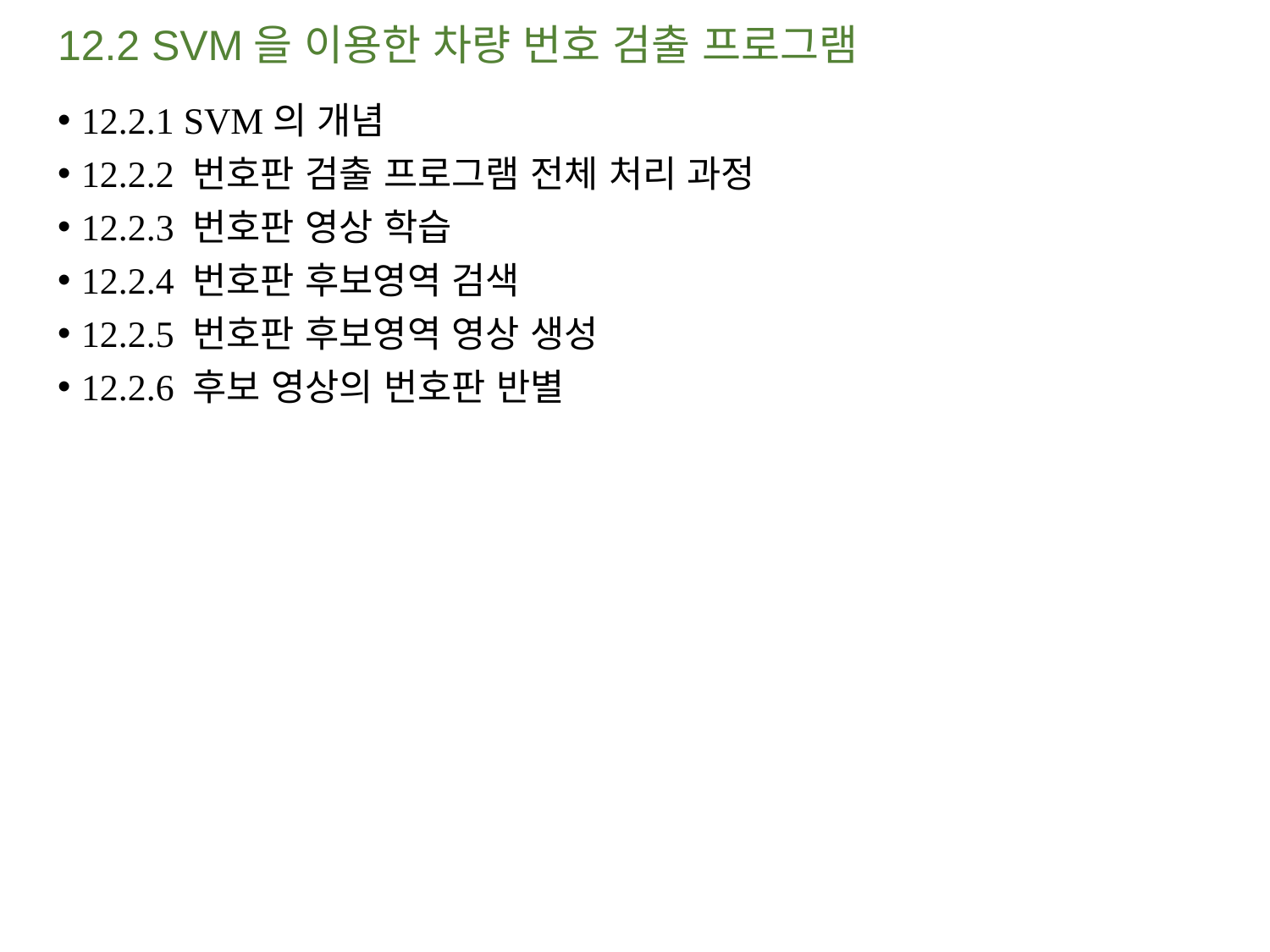

# 12.2 SVM을 이용한 차량 번호 검출 프로그램
12.2.1 SVM의 개념
12.2.2 번호판 검출 프로그램 전체 처리 과정
12.2.3 번호판 영상 학습
12.2.4 번호판 후보영역 검색
12.2.5 번호판 후보영역 영상 생성
12.2.6 후보 영상의 번호판 반별